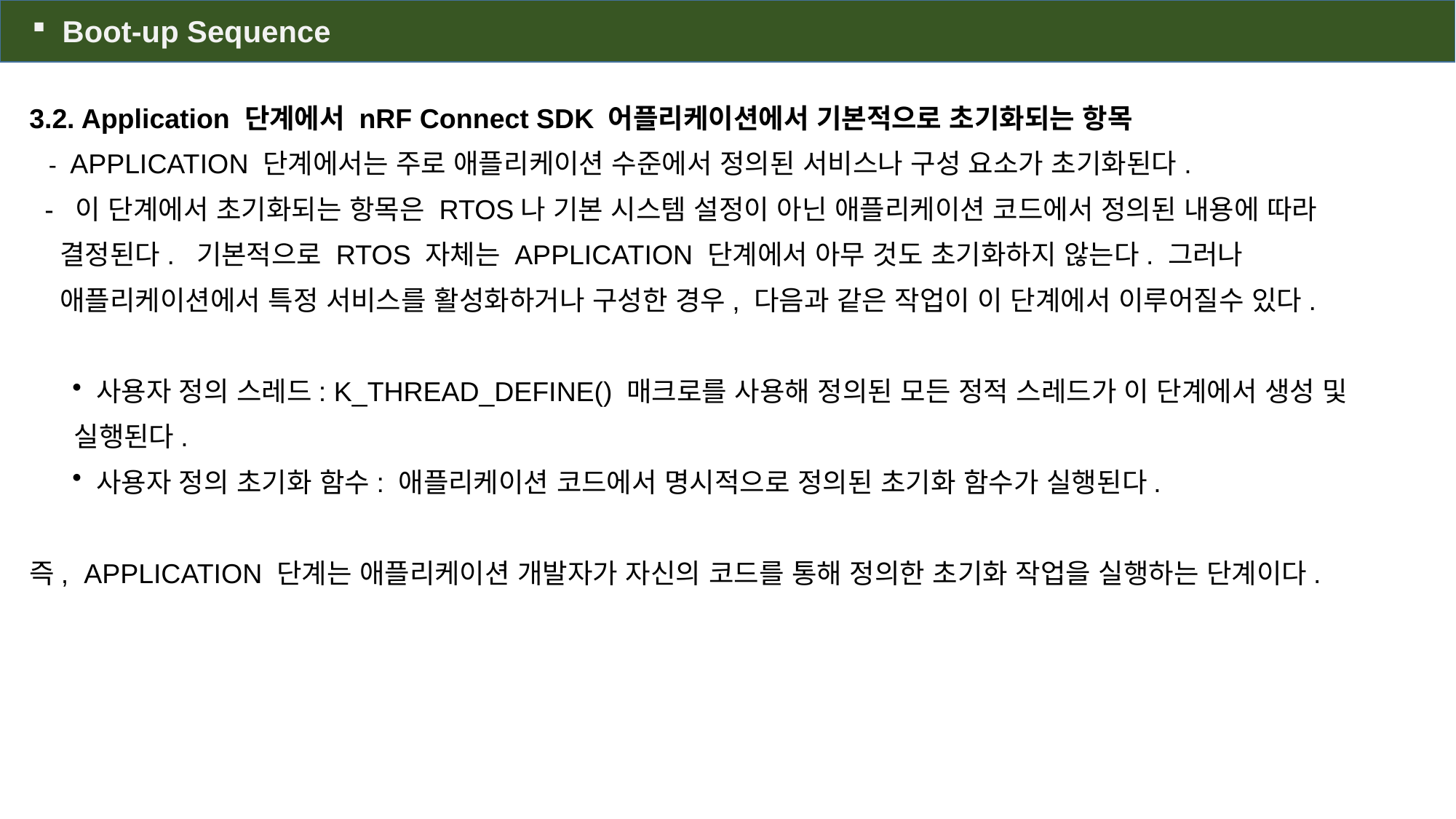

Boot-up Sequence
3.2. Application 단계에서 nRF Connect SDK 어플리케이션에서 기본적으로 초기화되는 항목
  -  APPLICATION 단계에서는 주로 애플리케이션 수준에서 정의된 서비스나 구성 요소가 초기화된다.
  -  이 단계에서 초기화되는 항목은 RTOS나 기본 시스템 설정이 아닌 애플리케이션 코드에서 정의된 내용에 따라
    결정된다.  기본적으로 RTOS 자체는 APPLICATION 단계에서 아무 것도 초기화하지 않는다. 그러나
    애플리케이션에서 특정 서비스를 활성화하거나 구성한 경우, 다음과 같은 작업이 이 단계에서 이루어질수 있다.

 사용자 정의 스레드: K_THREAD_DEFINE() 매크로를 사용해 정의된 모든 정적 스레드가 이 단계에서 생성 및
   실행된다.
 사용자 정의 초기화 함수: 애플리케이션 코드에서 명시적으로 정의된 초기화 함수가 실행된다.

즉,  APPLICATION 단계는 애플리케이션 개발자가 자신의 코드를 통해 정의한 초기화 작업을 실행하는 단계이다.